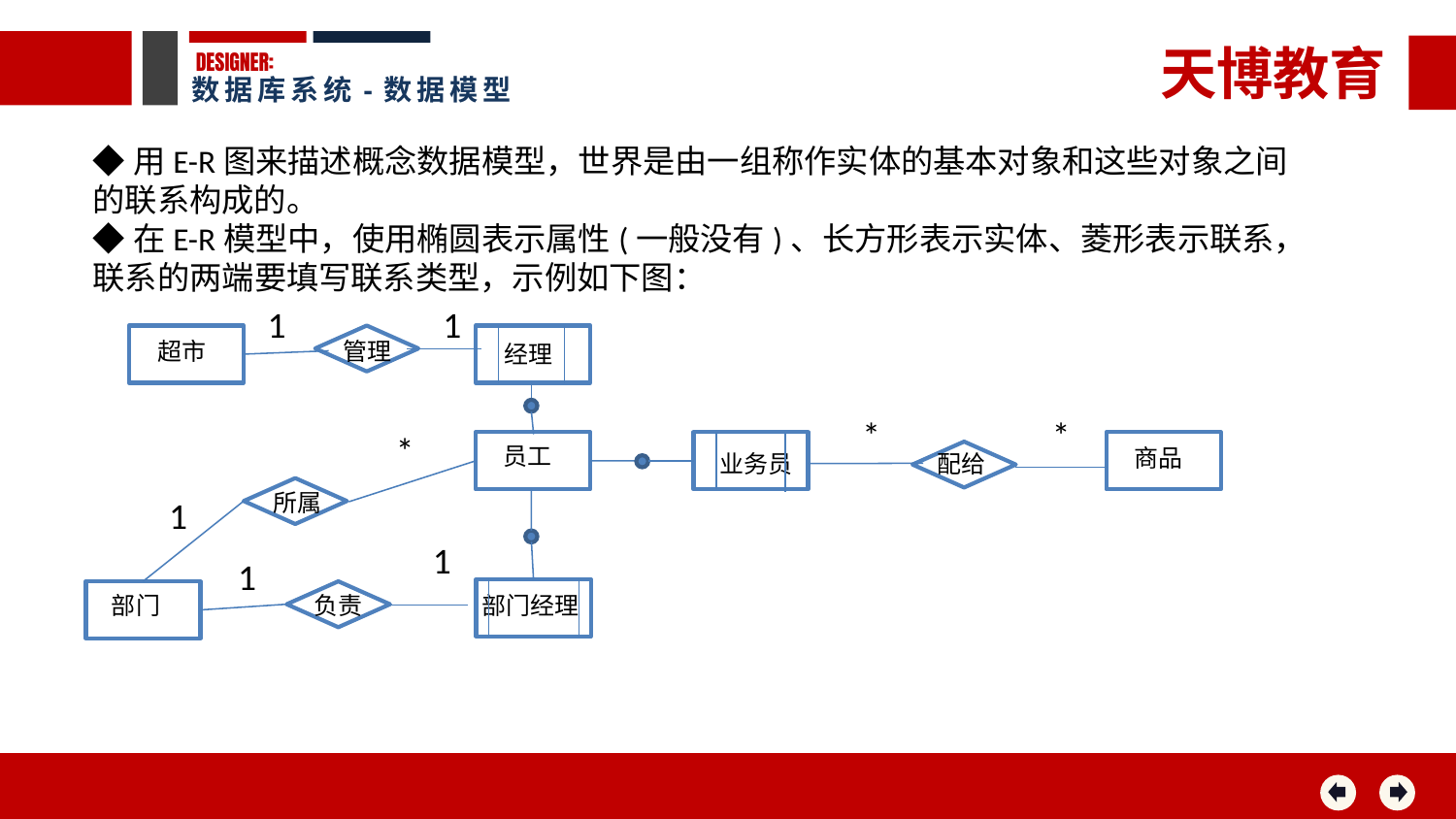

天博教育
DESIGNER:
数据库系统-数据模型
◆用E-R图来描述概念数据模型，世界是由一组称作实体的基本对象和这些对象之间的联系构成的。
◆在E-R模型中，使用椭圆表示属性(一般没有)、长方形表示实体、菱形表示联系，联系的两端要填写联系类型，示例如下图：
1
1

管理
超市
经理

*
*
*

员工
商品
业务员

配给

所属
1
1

1

部门
负责
部门经理